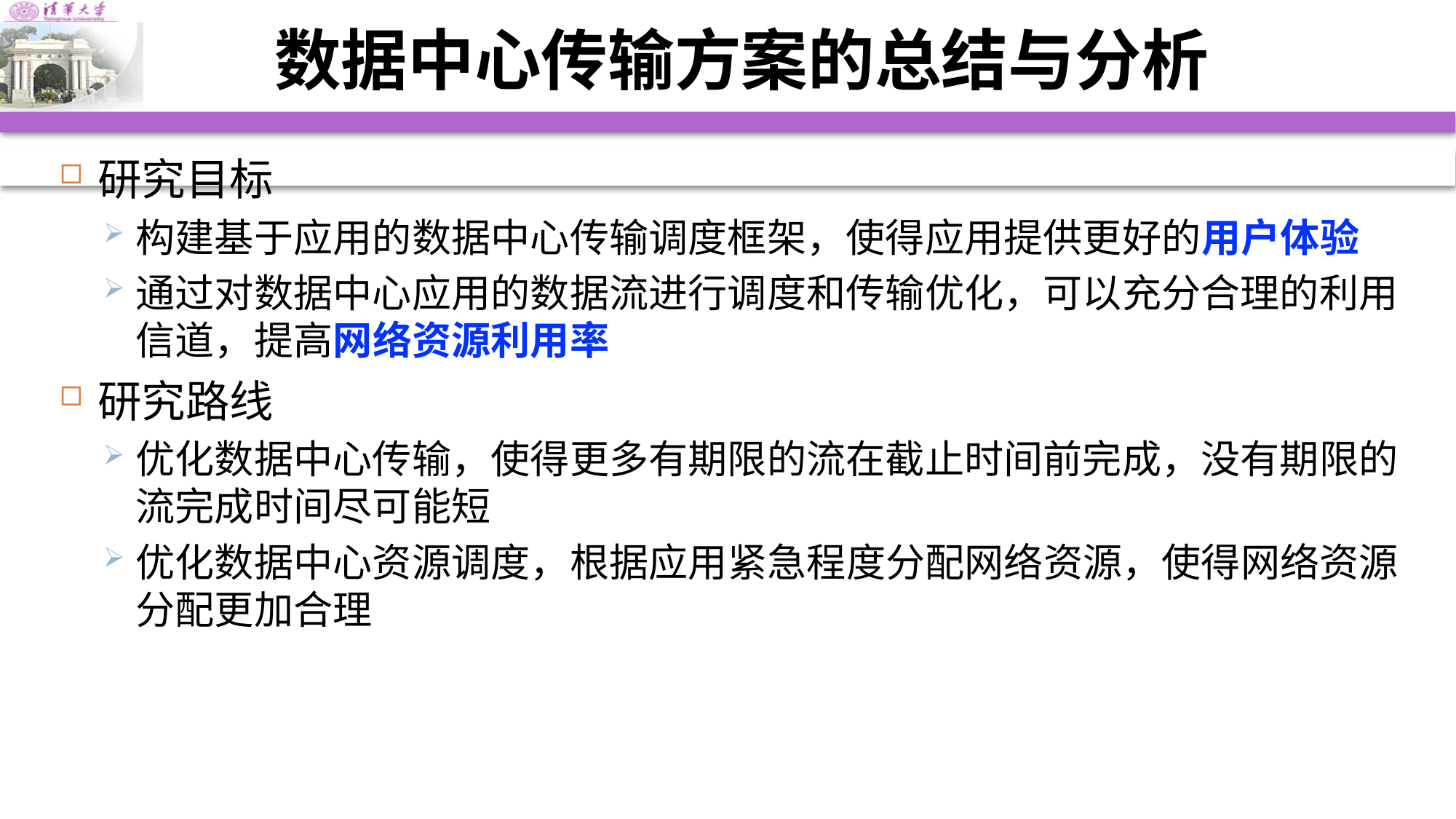

# 数据中心传输方案的总结与分析
研究目标
构建基于应用的数据中心传输调度框架，使得应用提供更好的用户体验
通过对数据中心应用的数据流进行调度和传输优化，可以充分合理的利用信道，提高网络资源利用率
研究路线
优化数据中心传输，使得更多有期限的流在截止时间前完成，没有期限的流完成时间尽可能短
优化数据中心资源调度，根据应用紧急程度分配网络资源，使得网络资源分配更加合理